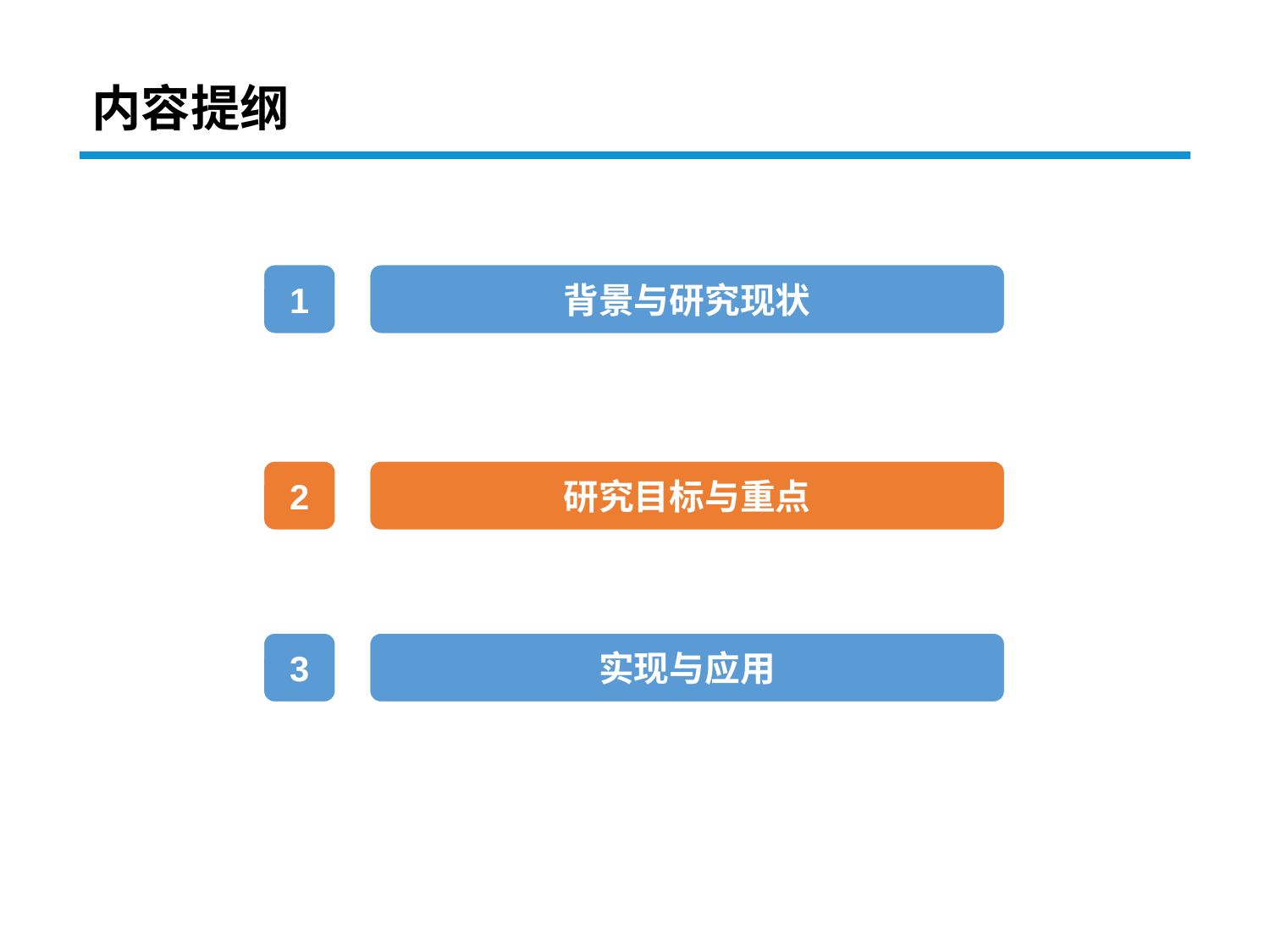

# 内容提纲
1
背景与研究现状
2
研究目标与重点
3
实现与应用